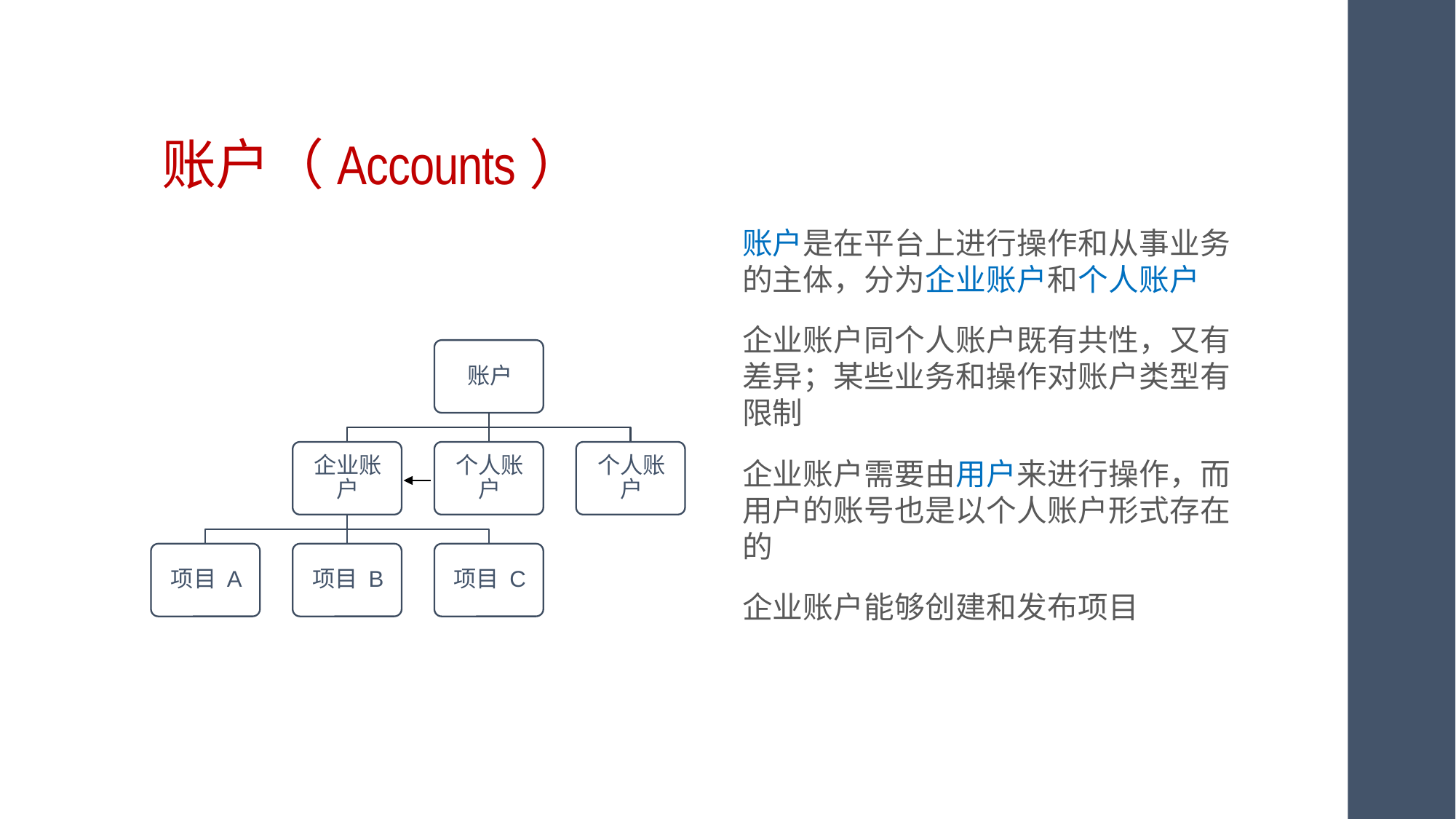

# 账户（Accounts）
账户
企业账户
项目 A
项目 B
项目 C
个人账户
个人账户
账户是在平台上进行操作和从事业务的主体，分为企业账户和个人账户
企业账户同个人账户既有共性，又有差异；某些业务和操作对账户类型有限制
企业账户需要由用户来进行操作，而用户的账号也是以个人账户形式存在的
企业账户能够创建和发布项目